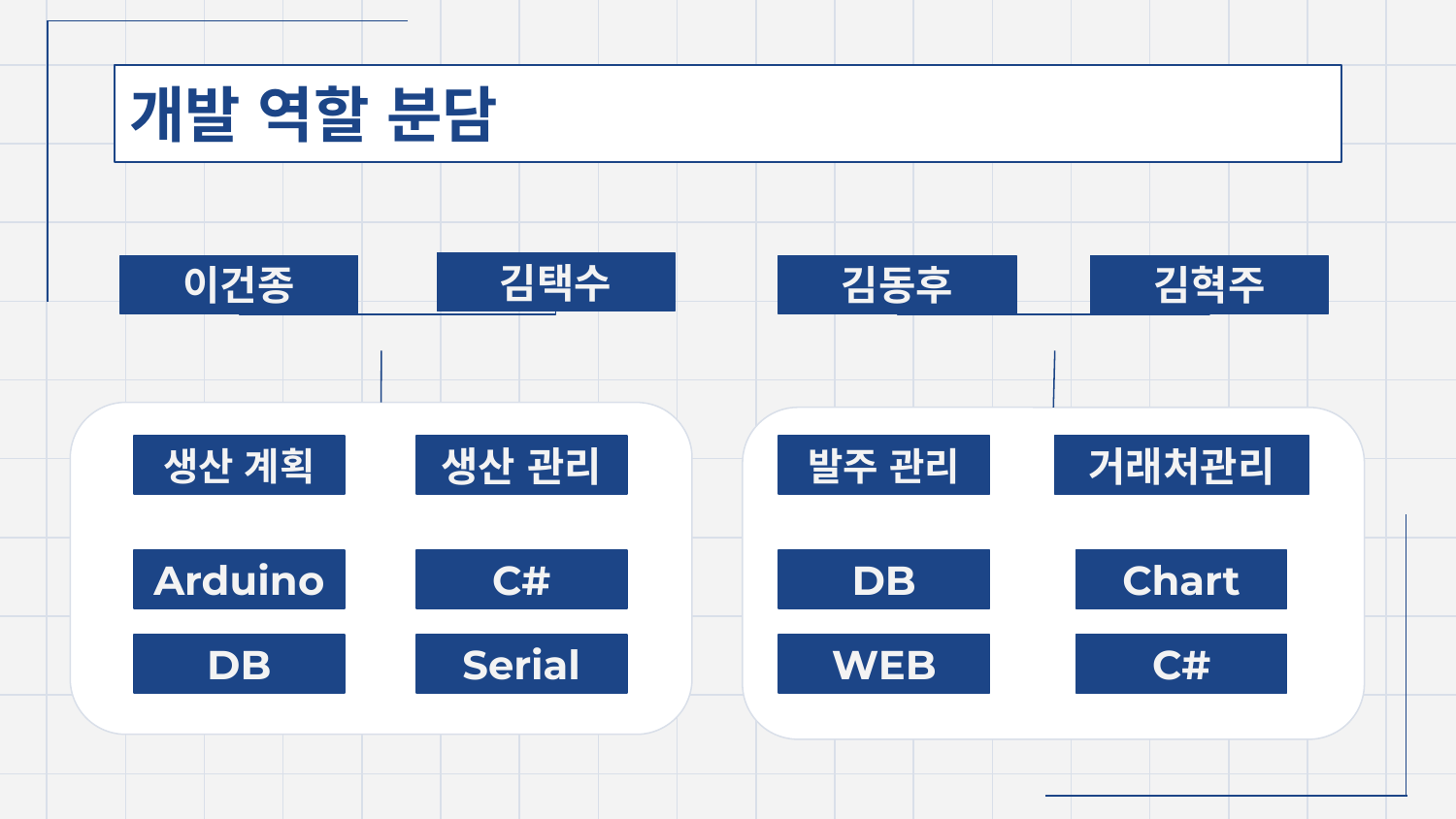

# 개발 역할 분담
김택수
이건종
김동후
김혁주

생산 계획
생산 관리
발주 관리
거래처관리
Arduino
C#
DB
Chart
DB
Serial
WEB
C#